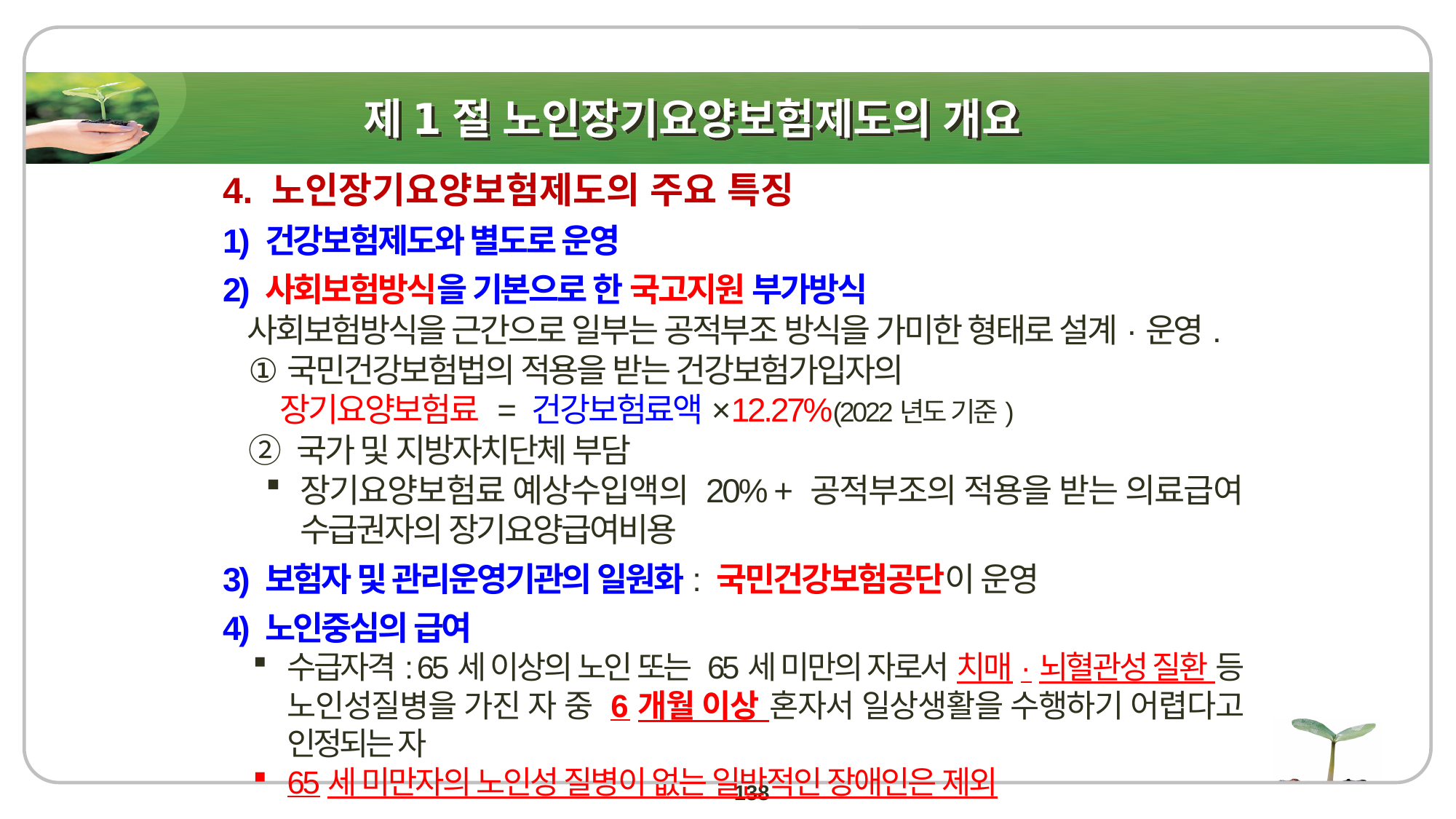

제1절 노인장기요양보험제도의 개요
4. 노인장기요양보험제도의 주요 특징
1) 건강보험제도와 별도로 운영
2) 사회보험방식을 기본으로 한 국고지원 부가방식
  사회보험방식을 근간으로 일부는 공적부조 방식을 가미한 형태로 설계·운영.
국민건강보험법의 적용을 받는 건강보험가입자의
   장기요양보험료 = 건강보험료액×12.27%(2022년도 기준)
② 국가 및 지방자치단체 부담
장기요양보험료 예상수입액의 20% + 공적부조의 적용을 받는 의료급여 수급권자의 장기요양급여비용
3) 보험자 및 관리운영기관의 일원화: 국민건강보험공단이 운영
4) 노인중심의 급여
수급자격: 65세 이상의 노인 또는 65세 미만의 자로서 치매·뇌혈관성 질환 등 노인성질병을 가진 자 중 6개월 이상 혼자서 일상생활을 수행하기 어렵다고 인정되는 자
65세 미만자의 노인성 질병이 없는 일반적인 장애인은 제외
138